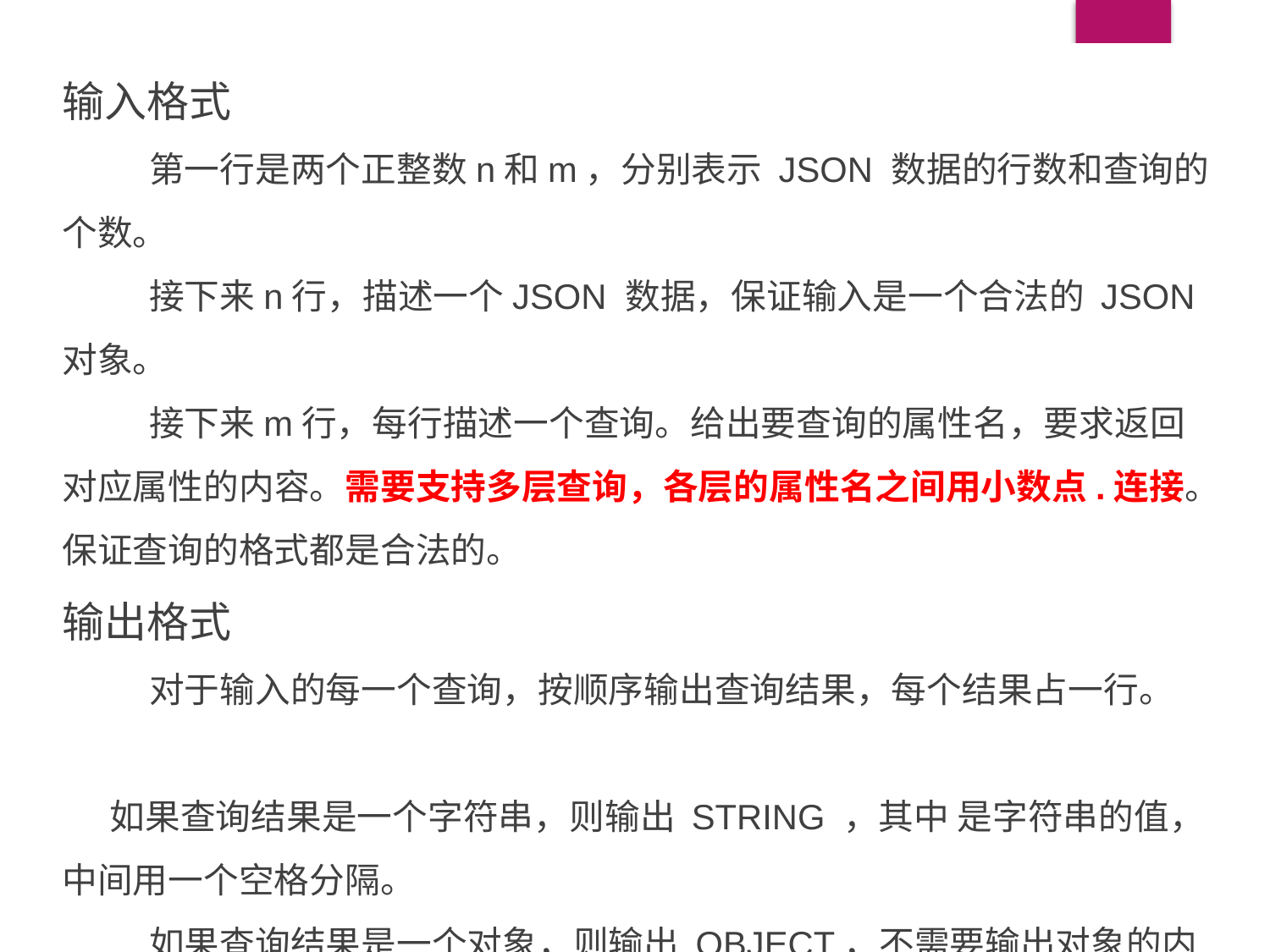

输入格式
 　　第一行是两个正整数n和m，分别表示 JSON 数据的行数和查询的个数。
 　　接下来n行，描述一个JSON 数据，保证输入是一个合法的 JSON 对象。
 　　接下来m行，每行描述一个查询。给出要查询的属性名，要求返回对应属性的内容。需要支持多层查询，各层的属性名之间用小数点.连接。保证查询的格式都是合法的。
输出格式
 　　对于输入的每一个查询，按顺序输出查询结果，每个结果占一行。
     如果查询结果是一个字符串，则输出 STRING ，其中 是字符串的值，中间用一个空格分隔。
 　　如果查询结果是一个对象，则输出 OBJECT，不需要输出对象的内容。
 　　如果查询结果不存在，则输出 NOTEXIST。